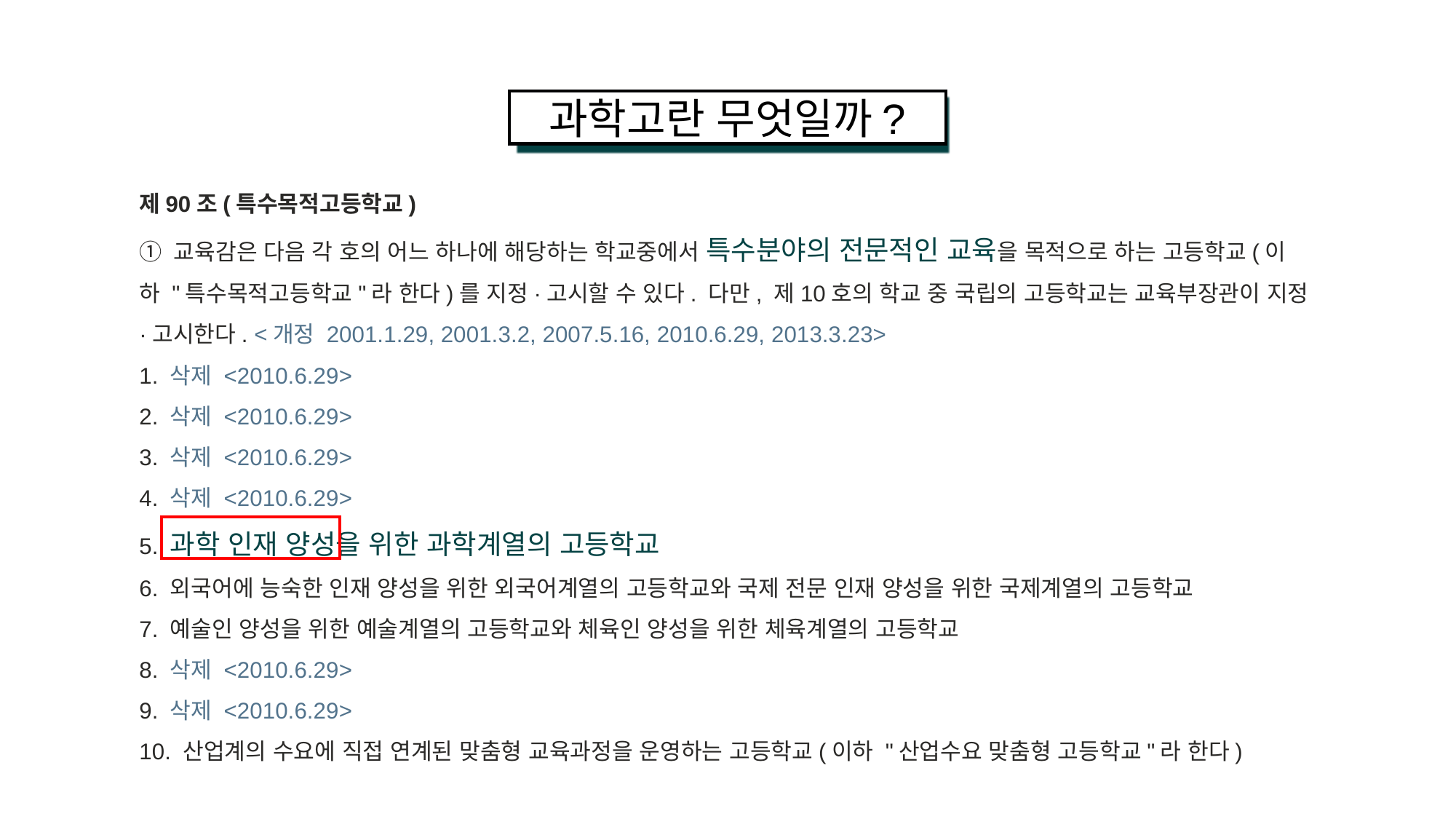

과학고란 무엇일까?
제90조(특수목적고등학교)
① 교육감은 다음 각 호의 어느 하나에 해당하는 학교중에서 특수분야의 전문적인 교육을 목적으로 하는 고등학교(이하 "특수목적고등학교"라 한다)를 지정·고시할 수 있다. 다만, 제10호의 학교 중 국립의 고등학교는 교육부장관이 지정·고시한다. <개정 2001.1.29, 2001.3.2, 2007.5.16, 2010.6.29, 2013.3.23>
1. 삭제 <2010.6.29>
2. 삭제 <2010.6.29>
3. 삭제 <2010.6.29>
4. 삭제 <2010.6.29>
5. 과학 인재 양성을 위한 과학계열의 고등학교
6. 외국어에 능숙한 인재 양성을 위한 외국어계열의 고등학교와 국제 전문 인재 양성을 위한 국제계열의 고등학교
7. 예술인 양성을 위한 예술계열의 고등학교와 체육인 양성을 위한 체육계열의 고등학교
8. 삭제 <2010.6.29>
9. 삭제 <2010.6.29>
10. 산업계의 수요에 직접 연계된 맞춤형 교육과정을 운영하는 고등학교(이하 "산업수요 맞춤형 고등학교"라 한다)